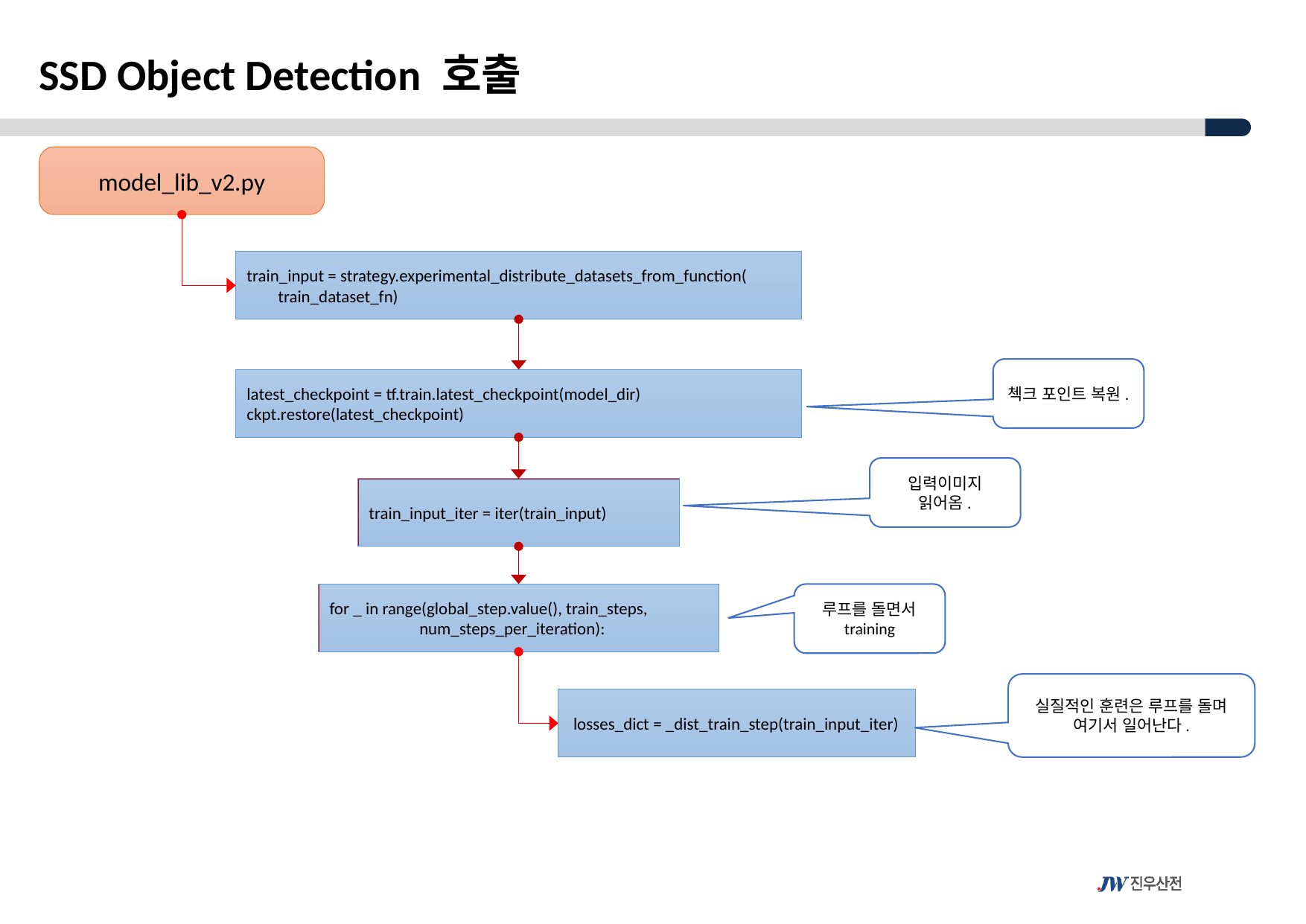

SSD Object Detection 호출
model_lib_v2.py
train_input = strategy.experimental_distribute_datasets_from_function(
        train_dataset_fn)
첵크 포인트 복원.
latest_checkpoint = tf.train.latest_checkpoint(model_dir)
ckpt.restore(latest_checkpoint)
입력이미지 읽어옴.
train_input_iter = iter(train_input)
for _ in range(global_step.value(), train_steps,
                       num_steps_per_iteration):
루프를 돌면서 training
실질적인 훈련은 루프를 돌며
여기서 일어난다.
 losses_dict = _dist_train_step(train_input_iter)